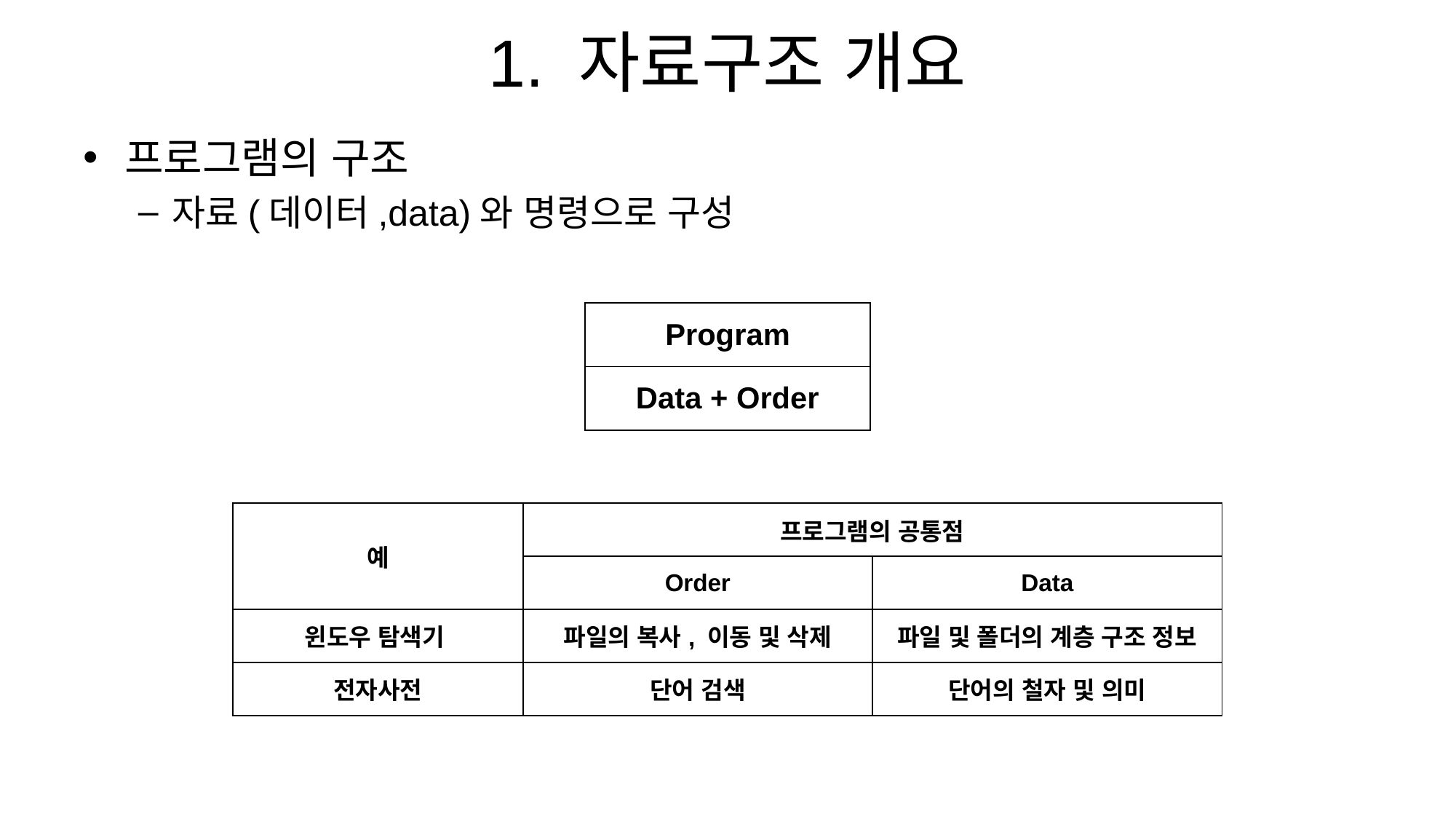

# 1. 자료구조 개요
프로그램의 구조
자료(데이터,data)와 명령으로 구성

| Program |
| --- |
| Data + Order |
| 예 | 프로그램의 공통점 |  |
| --- | --- | --- |
|  | Order | Data |
| 윈도우 탐색기 | 파일의 복사, 이동 및 삭제 | 파일 및 폴더의 계층 구조 정보 |
| 전자사전 | 단어 검색 | 단어의 철자 및 의미 |